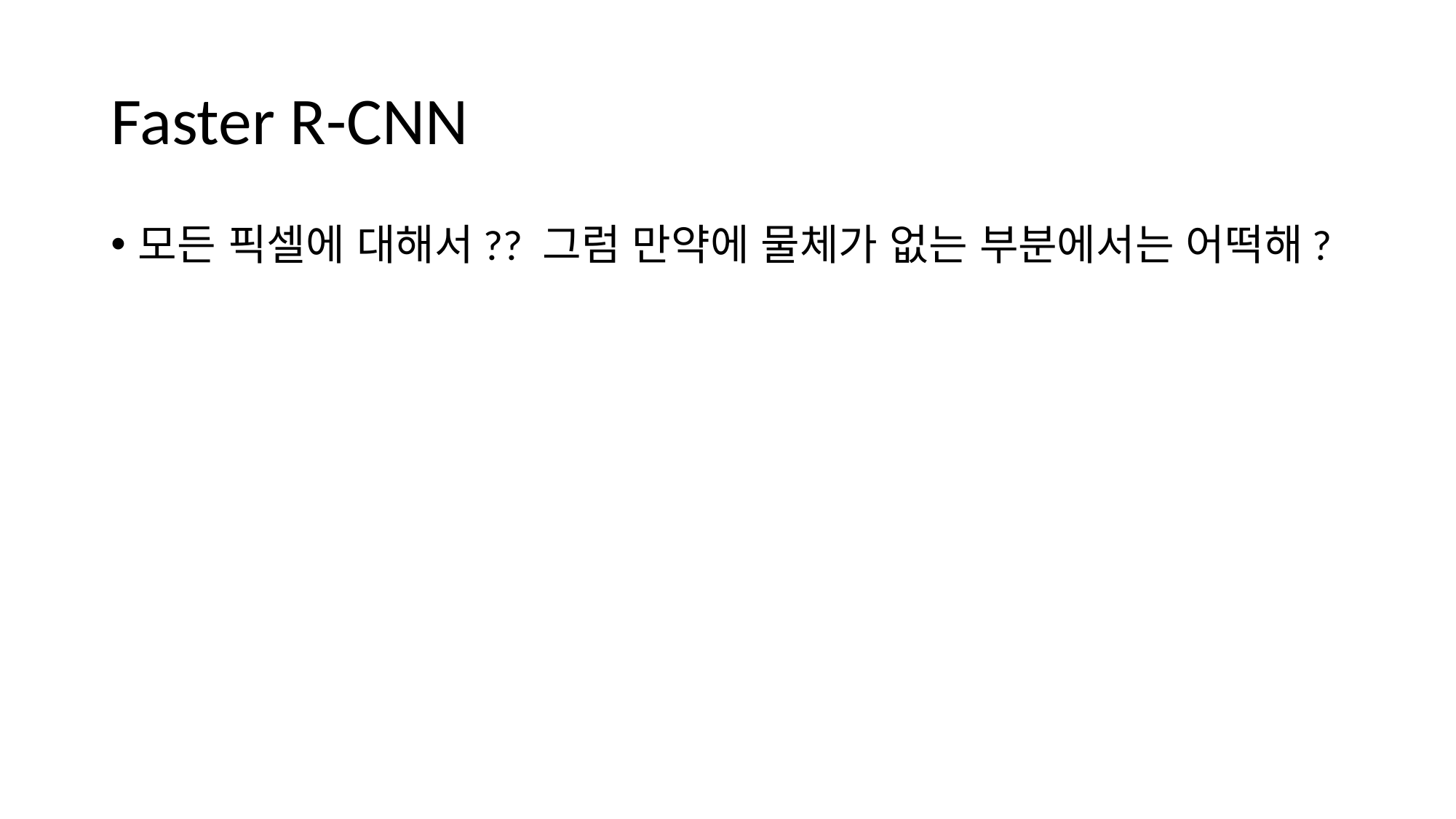

# Faster R-CNN
모든 픽셀에 대해서?? 그럼 만약에 물체가 없는 부분에서는 어떡해?